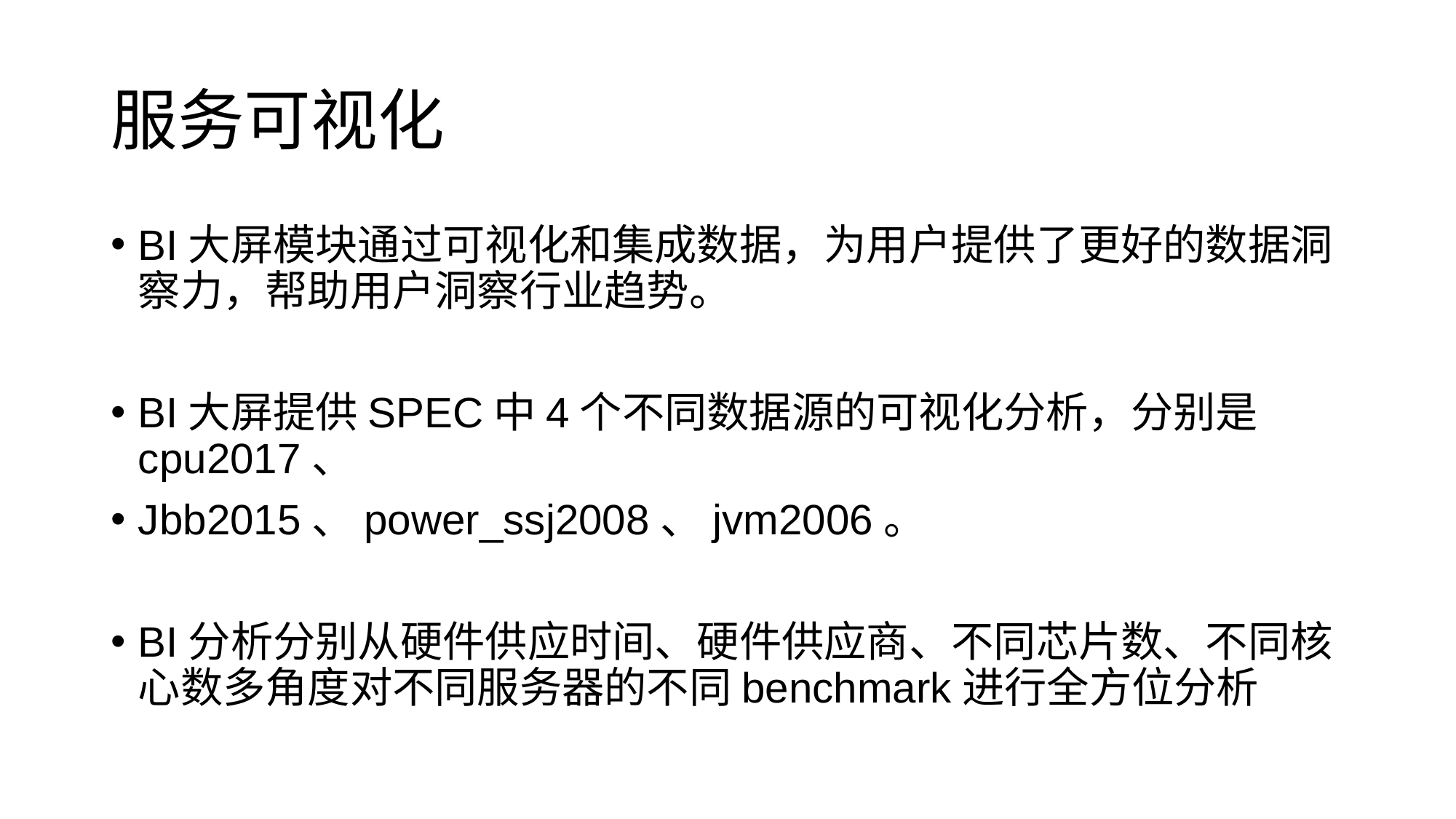

# 服务可视化
BI大屏模块通过可视化和集成数据，为用户提供了更好的数据洞察力，帮助用户洞察行业趋势。

BI大屏提供SPEC中4个不同数据源的可视化分析，分别是cpu2017、
Jbb2015、power_ssj2008、jvm2006。

BI分析分别从硬件供应时间、硬件供应商、不同芯片数、不同核心数多角度对不同服务器的不同benchmark进行全方位分析